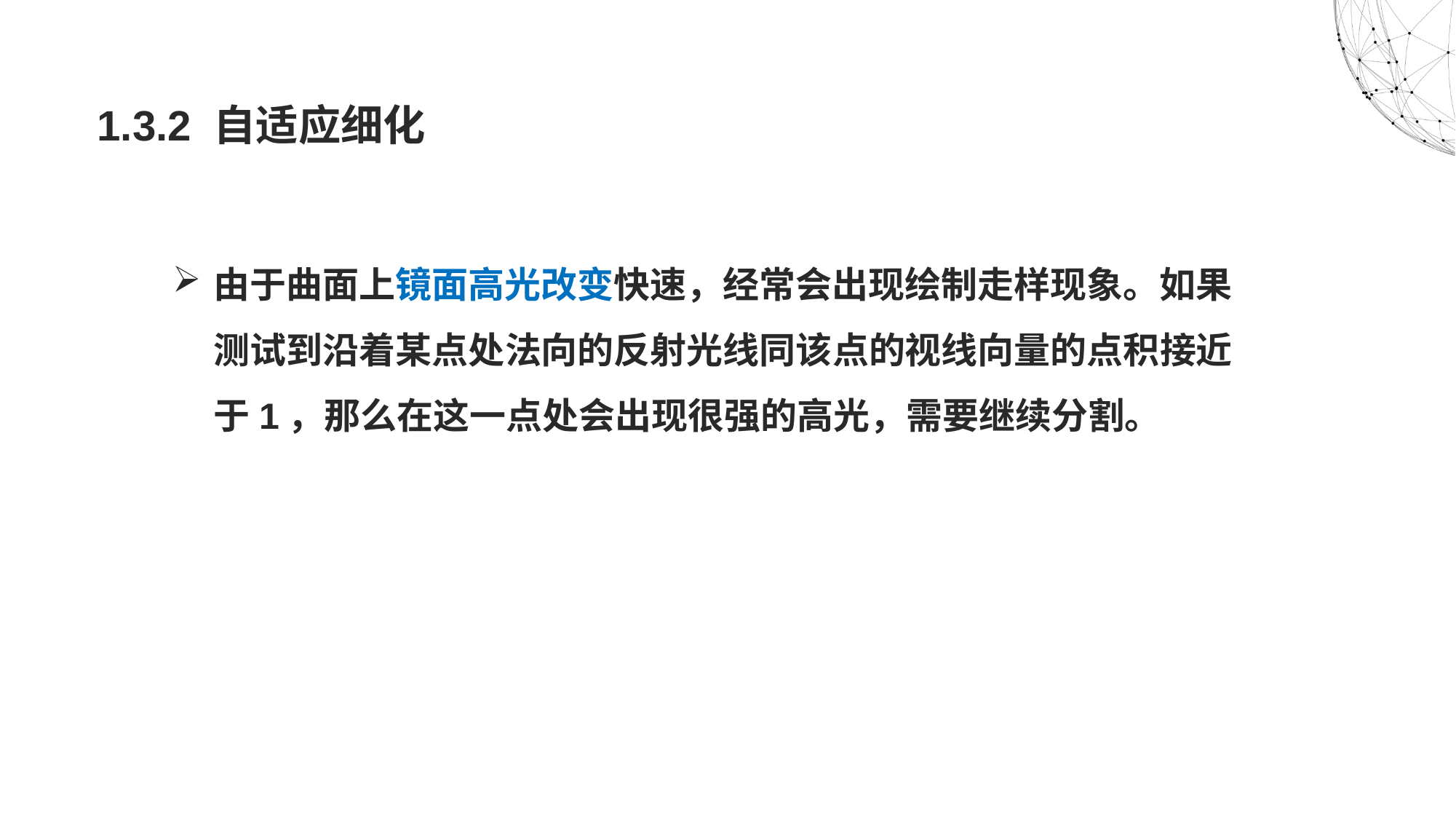

# 1.3.2 自适应细化
由于曲面上镜面高光改变快速，经常会出现绘制走样现象。如果测试到沿着某点处法向的反射光线同该点的视线向量的点积接近于1，那么在这一点处会出现很强的高光，需要继续分割。